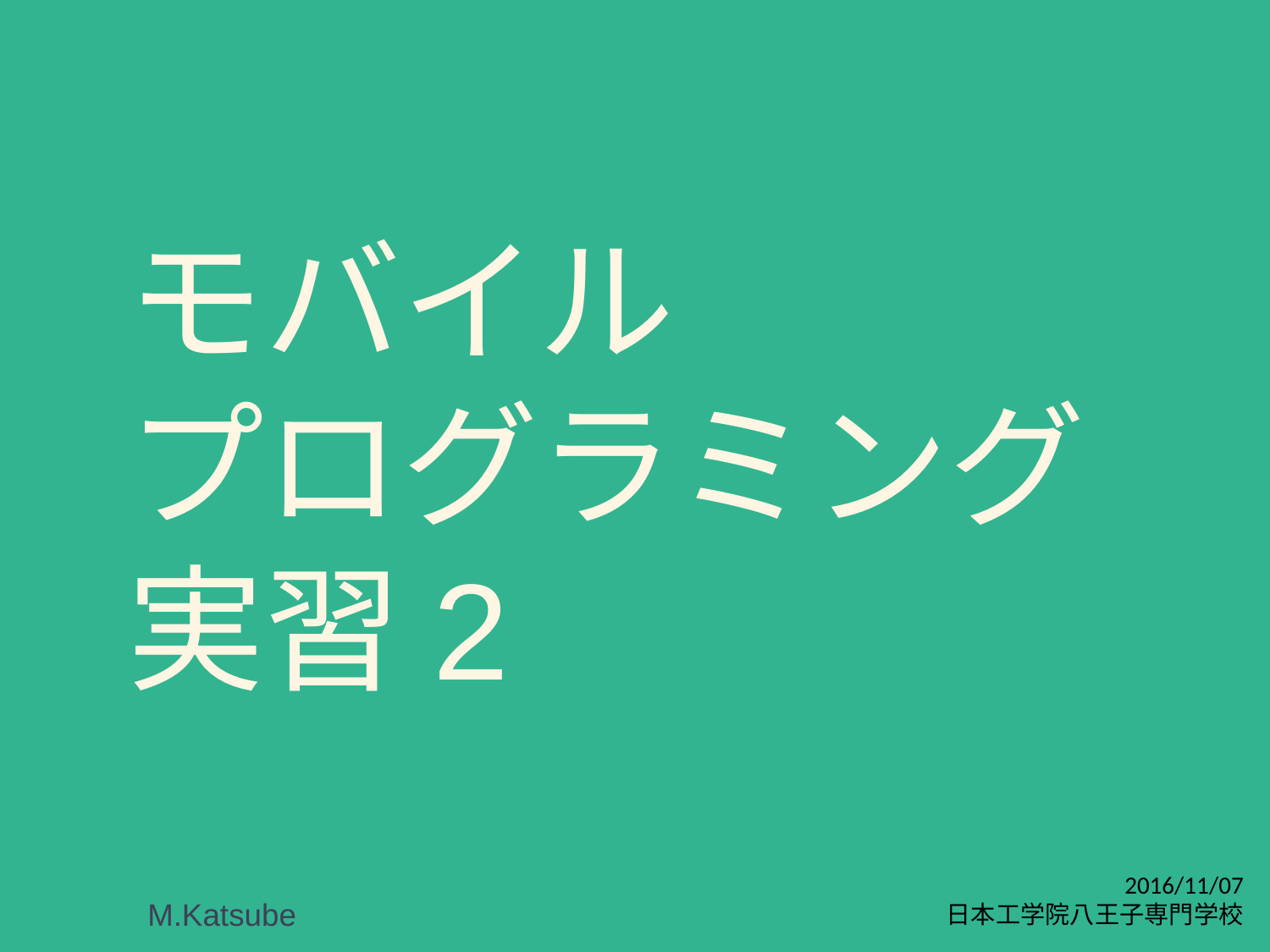

# モバイル プログラミング 実習2
2016/11/07
日本工学院八王子専門学校
M.Katsube